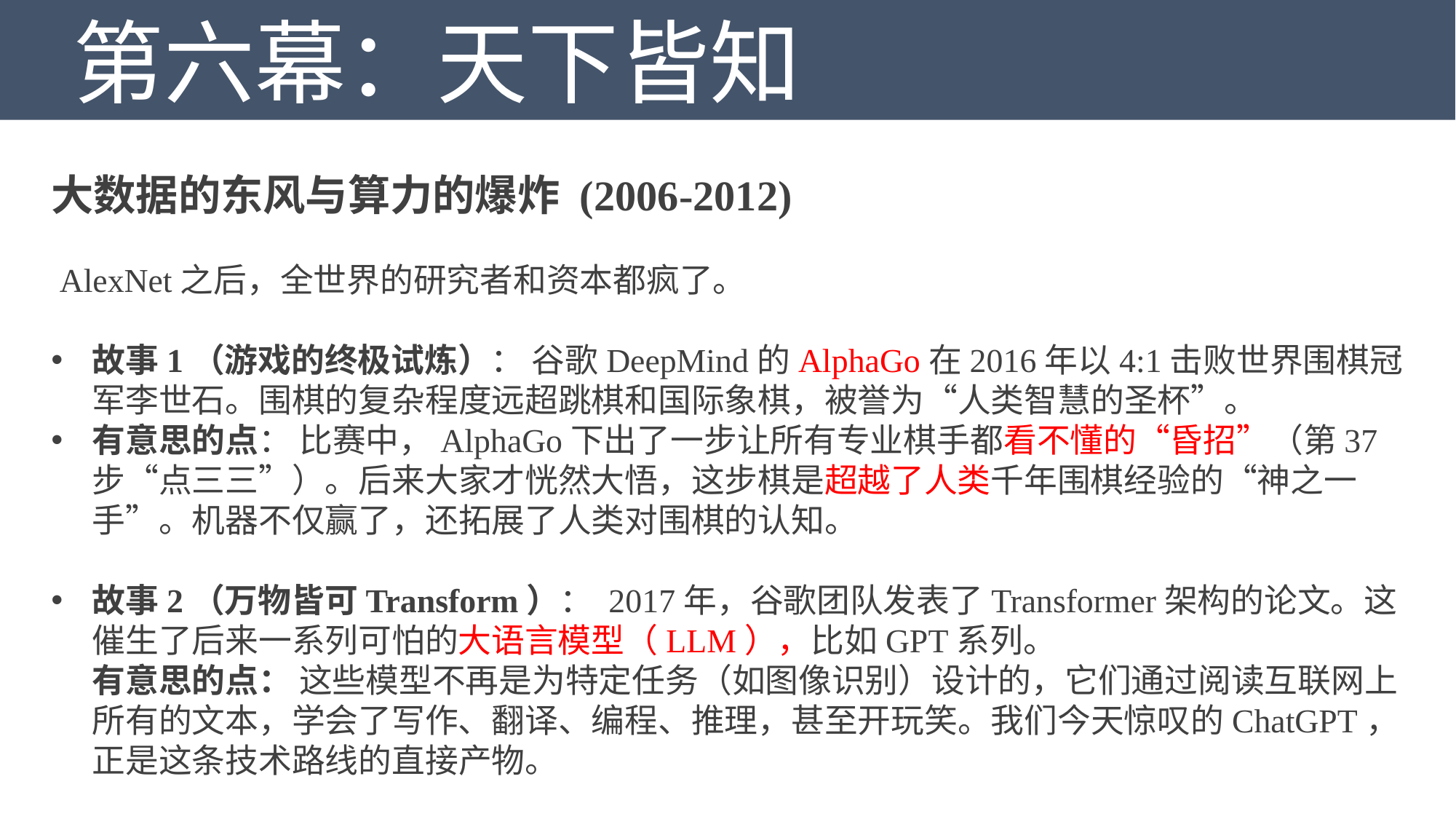

第六幕：天下皆知
大数据的东风与算力的爆炸 (2006-2012)

 AlexNet之后，全世界的研究者和资本都疯了。

故事1（游戏的终极试炼）： 谷歌DeepMind的AlphaGo在2016年以4:1击败世界围棋冠军李世石。围棋的复杂程度远超跳棋和国际象棋，被誉为“人类智慧的圣杯”。
有意思的点： 比赛中，AlphaGo下出了一步让所有专业棋手都看不懂的“昏招”（第37步“点三三”）。后来大家才恍然大悟，这步棋是超越了人类千年围棋经验的“神之一手”。机器不仅赢了，还拓展了人类对围棋的认知。

故事2（万物皆可Transform）： 2017年，谷歌团队发表了Transformer架构的论文。这催生了后来一系列可怕的大语言模型（LLM），比如GPT系列。
有意思的点： 这些模型不再是为特定任务（如图像识别）设计的，它们通过阅读互联网上所有的文本，学会了写作、翻译、编程、推理，甚至开玩笑。我们今天惊叹的ChatGPT，正是这条技术路线的直接产物。